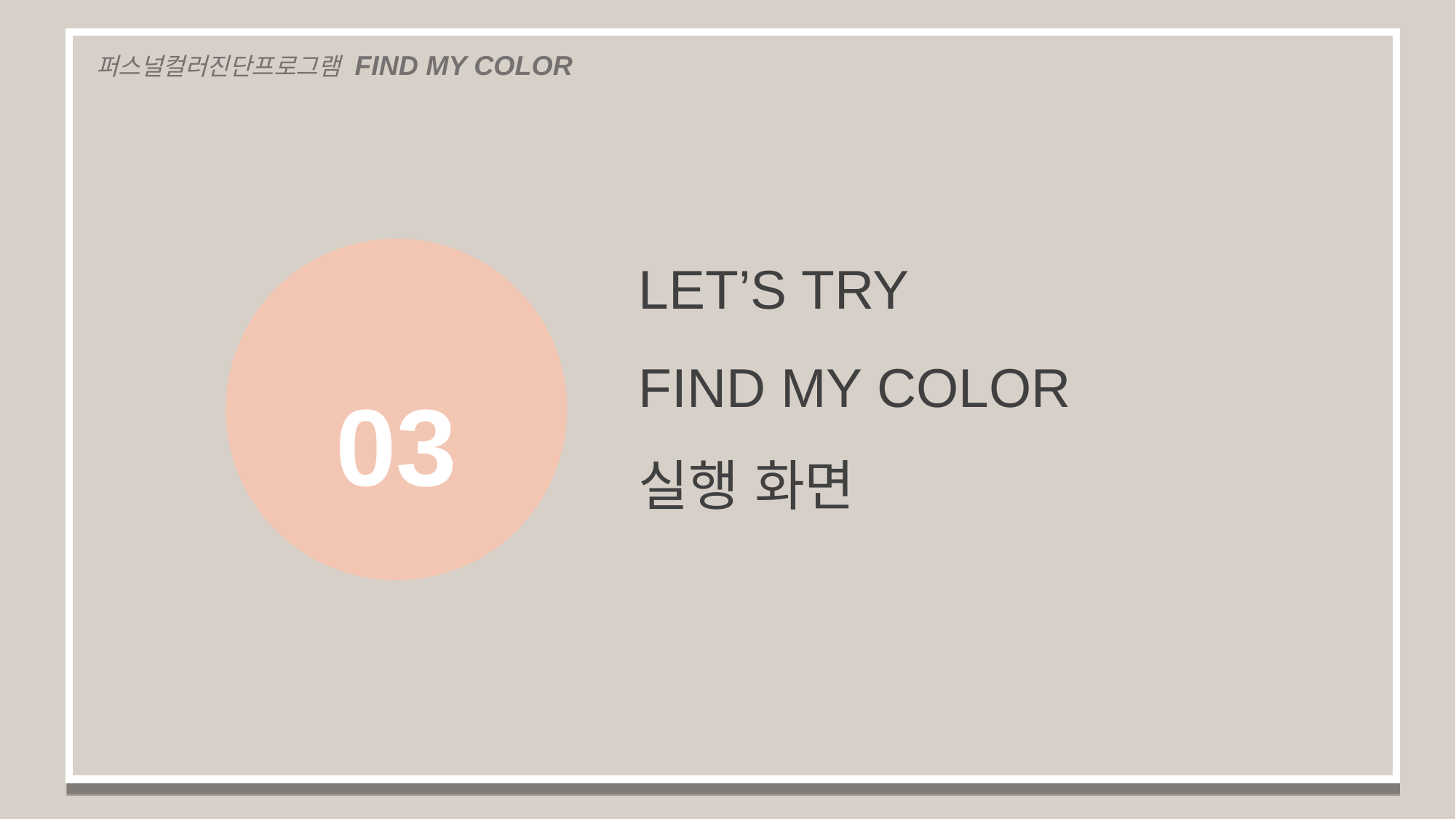

퍼스널컬러진단프로그램 FIND MY COLOR

LET’S TRY
FIND MY COLOR
실행 화면
03